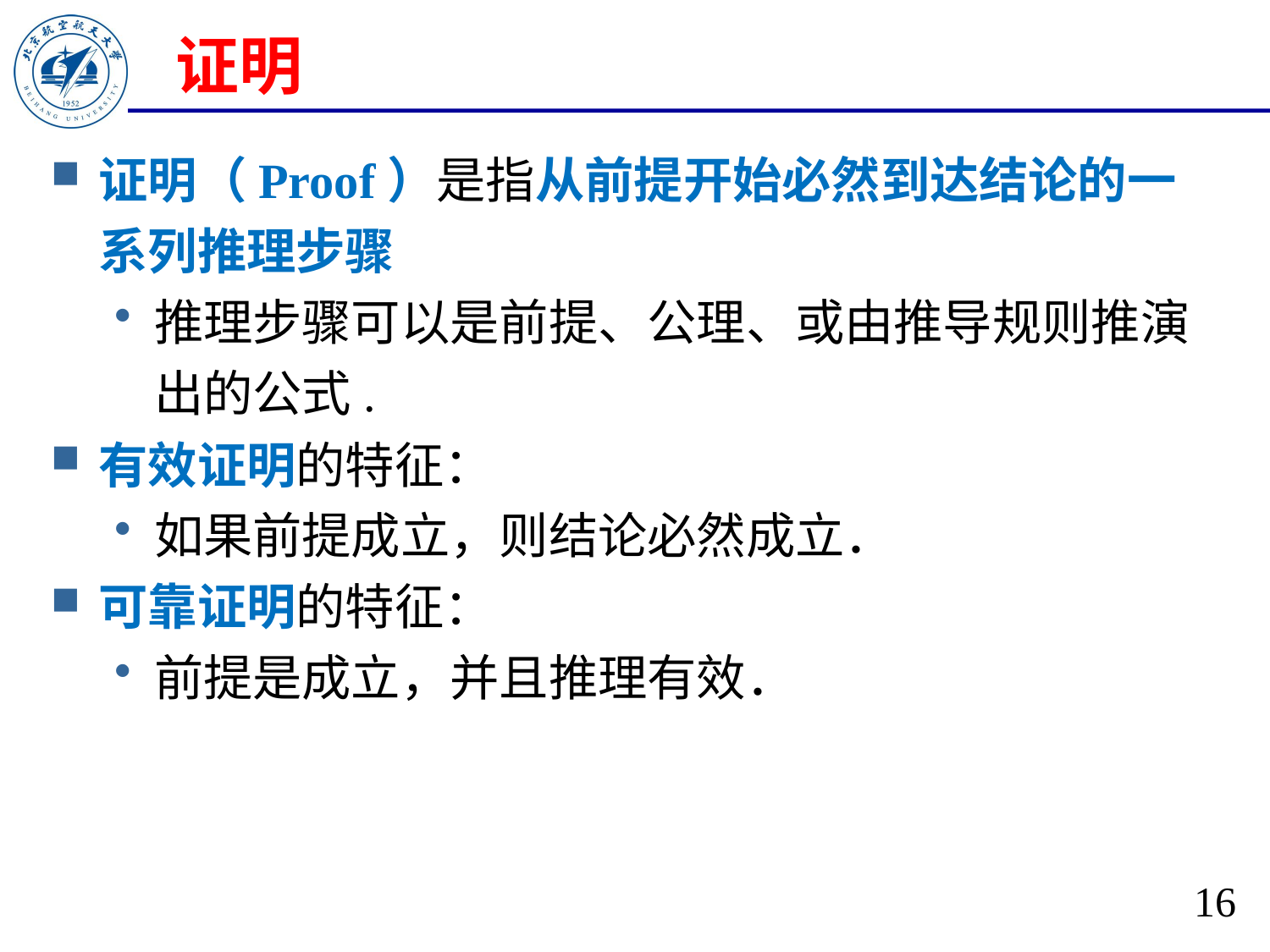

# 证明
证明（Proof）是指从前提开始必然到达结论的一系列推理步骤
推理步骤可以是前提、公理、或由推导规则推演出的公式.
有效证明的特征：
如果前提成立，则结论必然成立．
可靠证明的特征：
前提是成立，并且推理有效．